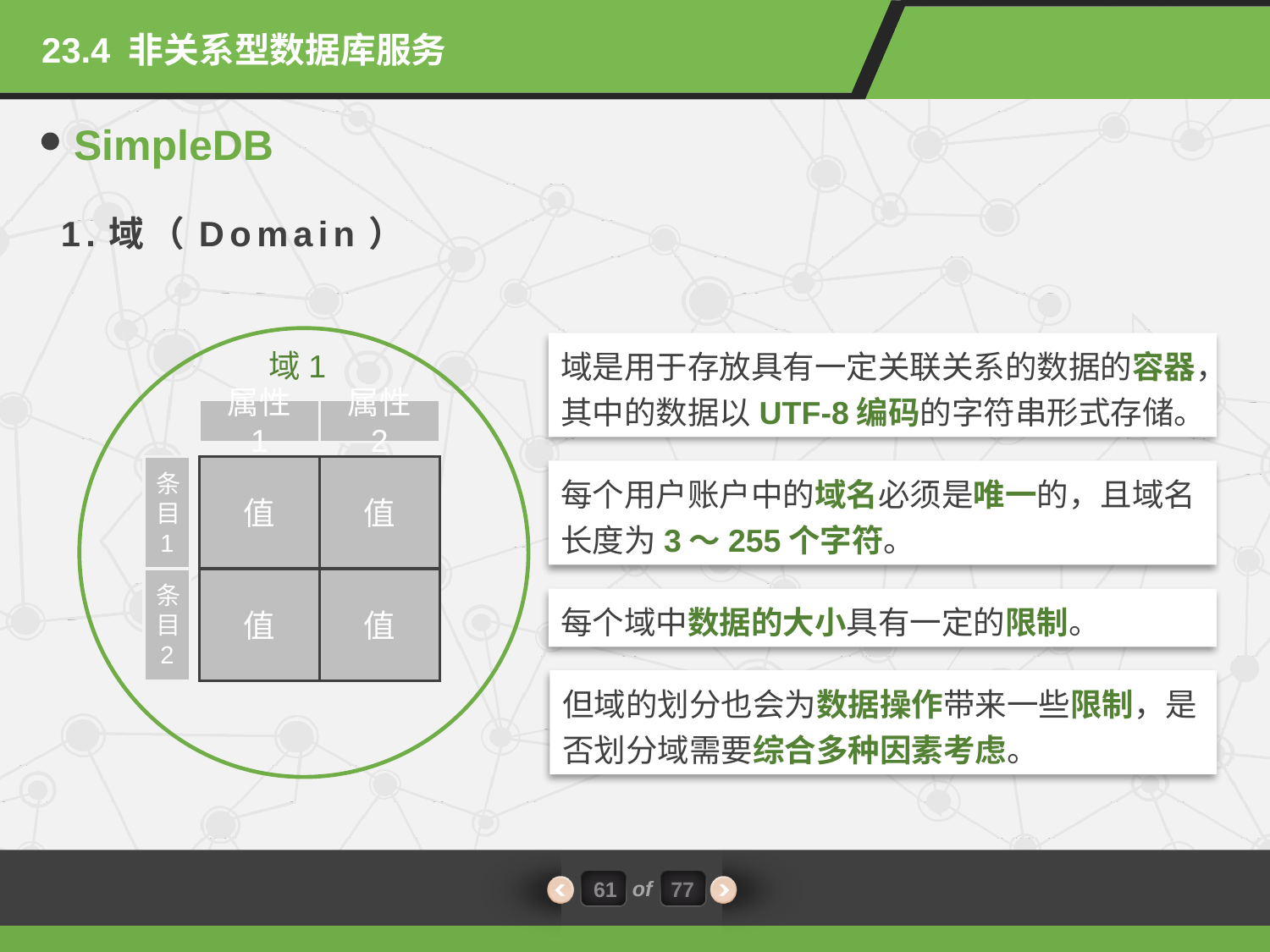

23.4 非关系型数据库服务
SimpleDB

1.域（Domain）

域是用于存放具有一定关联关系的数据的容器，其中的数据以UTF-8编码的字符串形式存储。
域1
属性 1
属性 2
条目1
条目2
值
值
值
值
每个用户账户中的域名必须是唯一的，且域名长度为3～255个字符。
每个域中数据的大小具有一定的限制。
但域的划分也会为数据操作带来一些限制，是否划分域需要综合多种因素考虑。
61